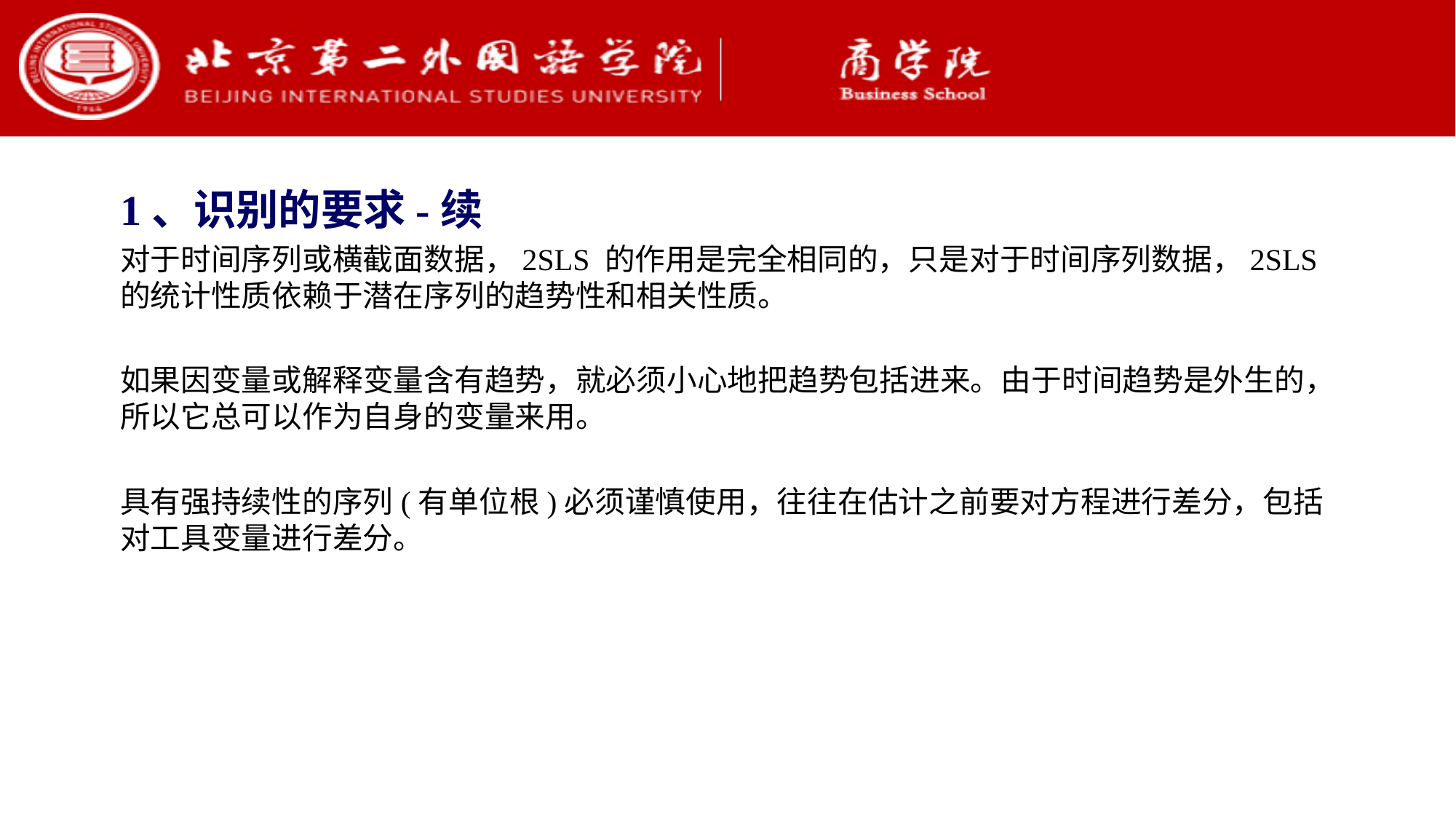

1、识别的要求-续
对于时间序列或横截面数据，2SLS 的作用是完全相同的，只是对于时间序列数据，2SLS的统计性质依赖于潜在序列的趋势性和相关性质。

如果因变量或解释变量含有趋势，就必须小心地把趋势包括进来。由于时间趋势是外生的，所以它总可以作为自身的变量来用。

具有强持续性的序列(有单位根)必须谨慎使用，往往在估计之前要对方程进行差分，包括对工具变量进行差分。